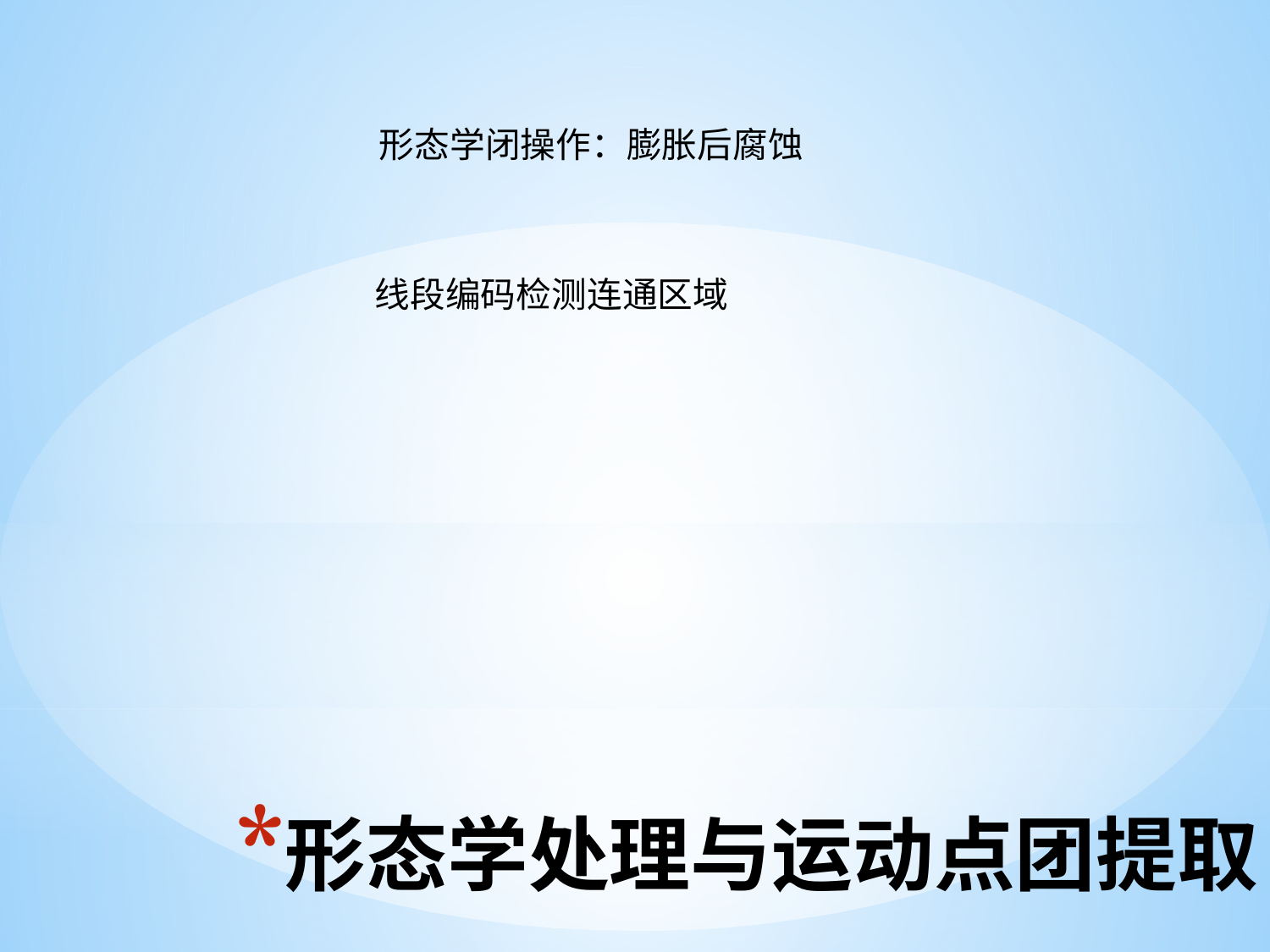

形态学闭操作：膨胀后腐蚀
线段编码检测连通区域
# 形态学处理与运动点团提取